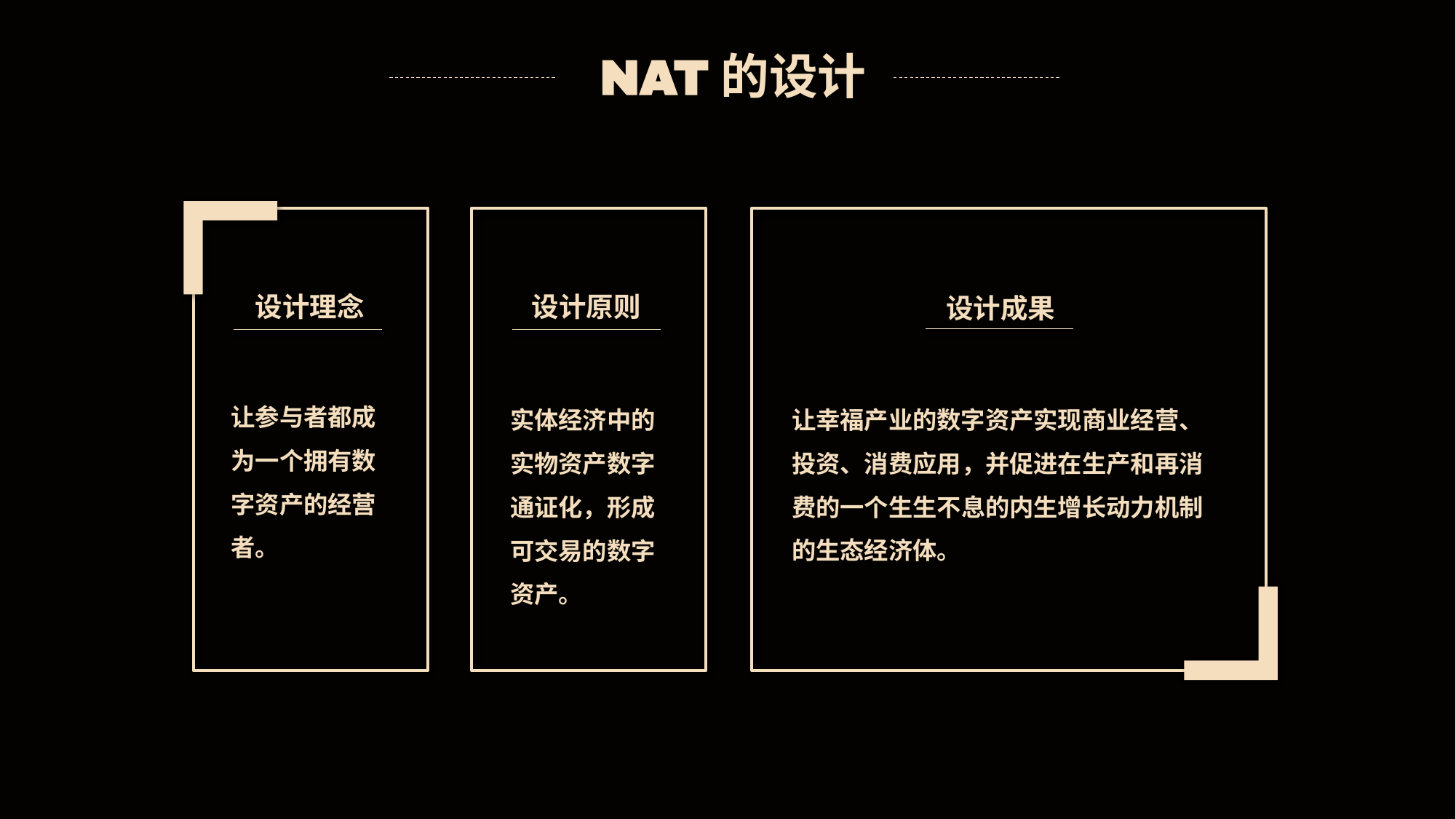

NAT的设计

设计理念
让参与者都成为一个拥有数字资产的经营者。

设计原则
实体经济中的实物资产数字通证化，形成可交易的数字资产。

设计成果
让幸福产业的数字资产实现商业经营、投资、消费应用，并促进在生产和再消费的一个生生不息的内生增长动力机制的生态经济体。